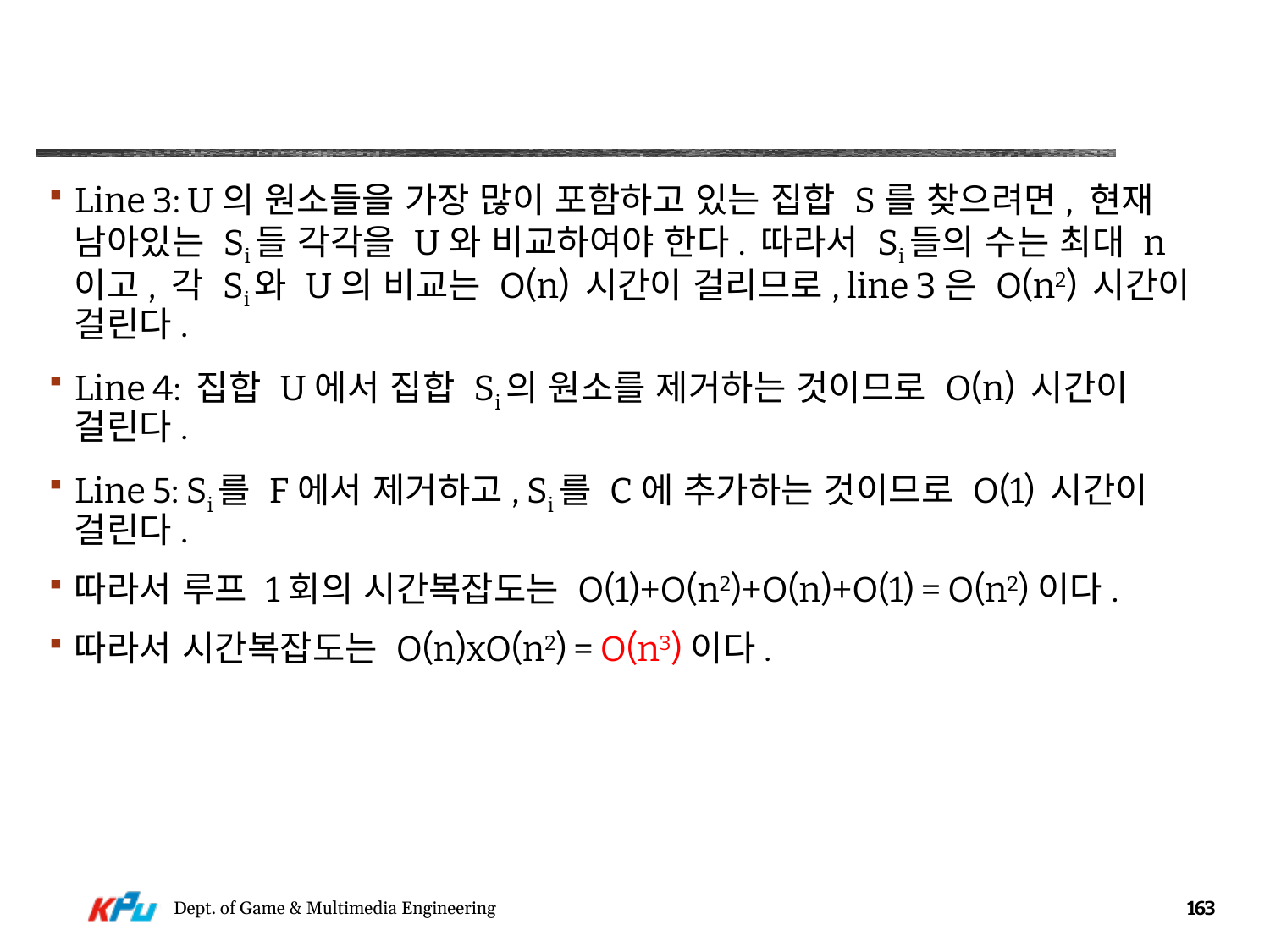

#
Line 3: U의 원소들을 가장 많이 포함하고 있는 집합 S를 찾으려면, 현재 남아있는 Si들 각각을 U와 비교하여야 한다. 따라서 Si들의 수는 최대 n이고, 각 Si와 U의 비교는 O(n) 시간이 걸리므로, line 3은 O(n2) 시간이 걸린다.
Line 4: 집합 U에서 집합 Si의 원소를 제거하는 것이므로 O(n) 시간이 걸린다.
Line 5: Si를 F에서 제거하고, Si를 C에 추가하는 것이므로 O(1) 시간이 걸린다.
따라서 루프 1회의 시간복잡도는 O(1)+O(n2)+O(n)+O(1) = O(n2)이다.
따라서 시간복잡도는 O(n)xO(n2) = O(n3)이다.
Dept. of Game & Multimedia Engineering
163